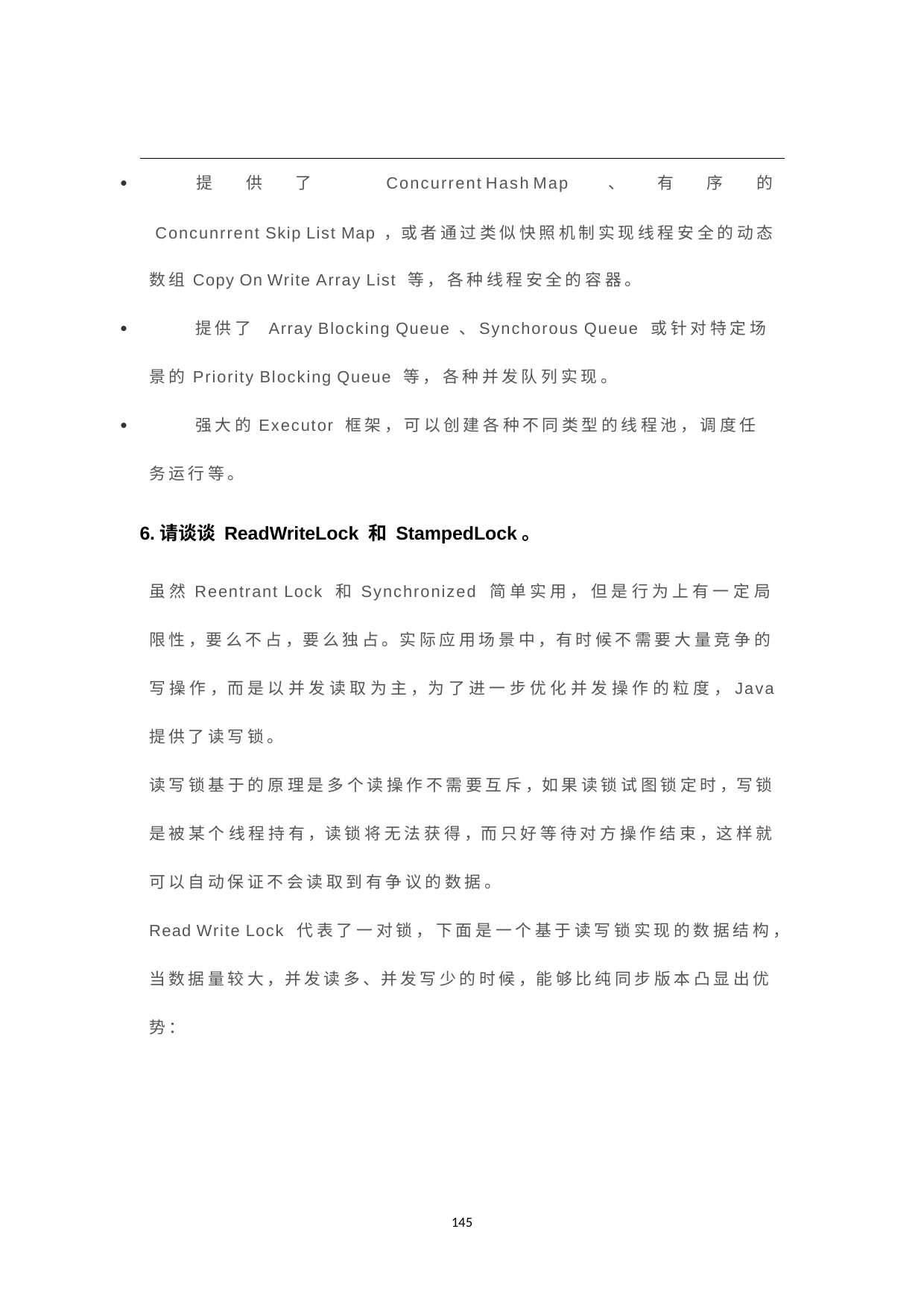

提	供	了	Concurrent Hash Map	、	有	序	的

Concunrrent Skip List Map ，或者通过类似快照机制实现线程安全的动态
•
数组 Copy On Write Array List 等， 各种线程安全的容器。
提供了	Array Blocking Queue 、Synchorous Queue 或针对特定场
•
景的 Priority Blocking Queue 等， 各种并发队列实现。
强大的 Executor 框架， 可以创建各种不同类型的线程池， 调度任
•
务运行等。

6.请谈谈 ReadWriteLock 和 StampedLock。
虽然 Reentrant Lock 和 Synchronized 简单实用， 但是行为上有一定 局限性，要么不占，要么独占。实际应用场景中，有时候不需要大量竞争 的写操作，而是以并发读取为主，为了进一步优化并发操作的粒度，Java 提供了读写锁。
读写锁基于的原理是多个读操作不需要互斥，如果读锁试图锁定时，写锁 是被某个线程持有，读锁将无法获得，而只好等待对方操作结束，这样就 可以自动保证不会读取到有争议的数据。
Read Write Lock 代 表 了 一 对 锁 ， 下 面 是 一 个 基 于 读 写 锁 实 现 的 数 据 结 构，当数据量较大，并发读多、并发写少的时候，能够比纯同步版本凸显 出优势：
145